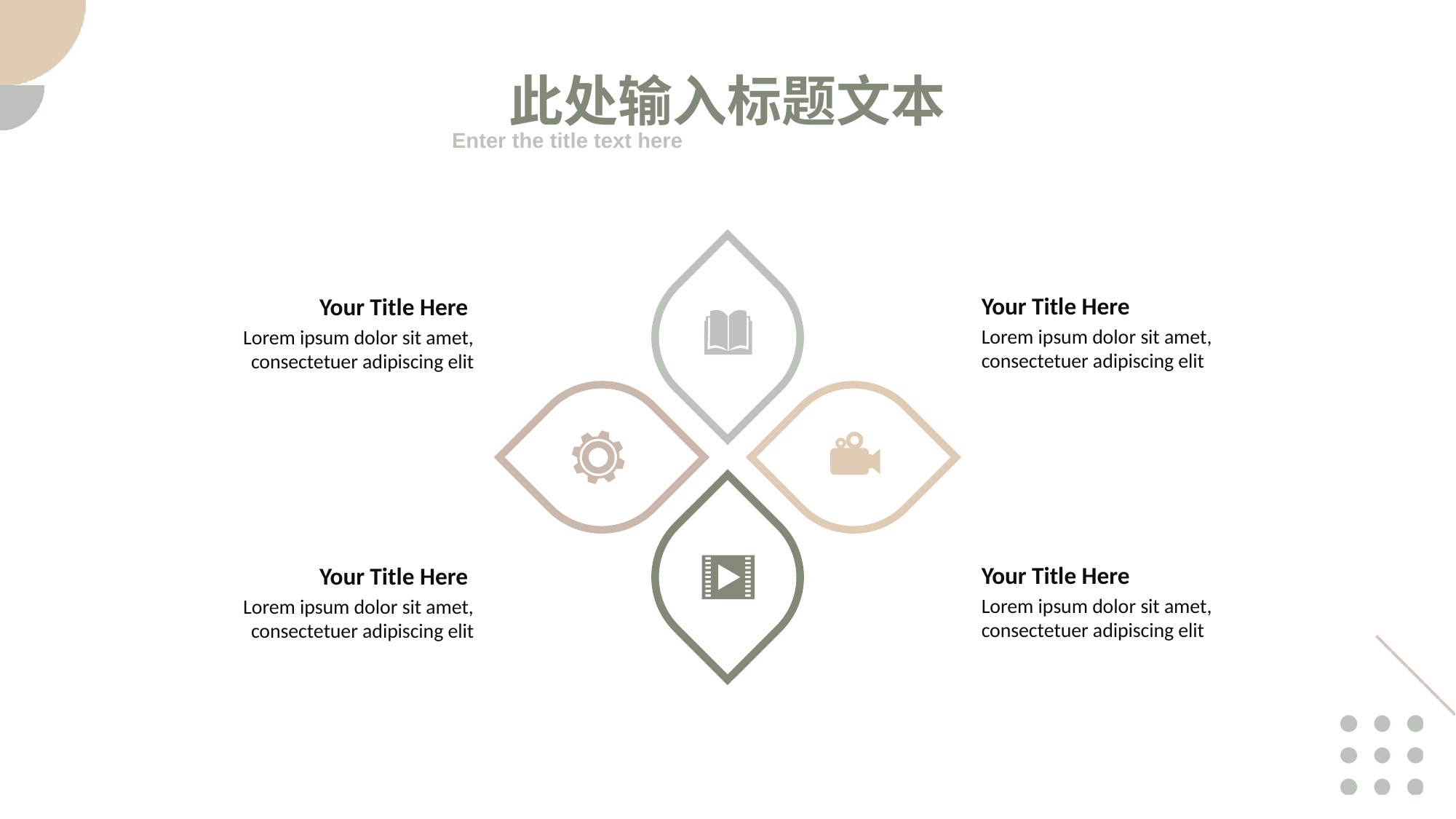

此处输入标题文本
Enter the title text here

Your Title Here
Lorem ipsum dolor sit amet, consectetuer adipiscing elit
Your Title Here
Lorem ipsum dolor sit amet, consectetuer adipiscing elit

Your Title Here
Lorem ipsum dolor sit amet, consectetuer adipiscing elit
Your Title Here
Lorem ipsum dolor sit amet, consectetuer adipiscing elit